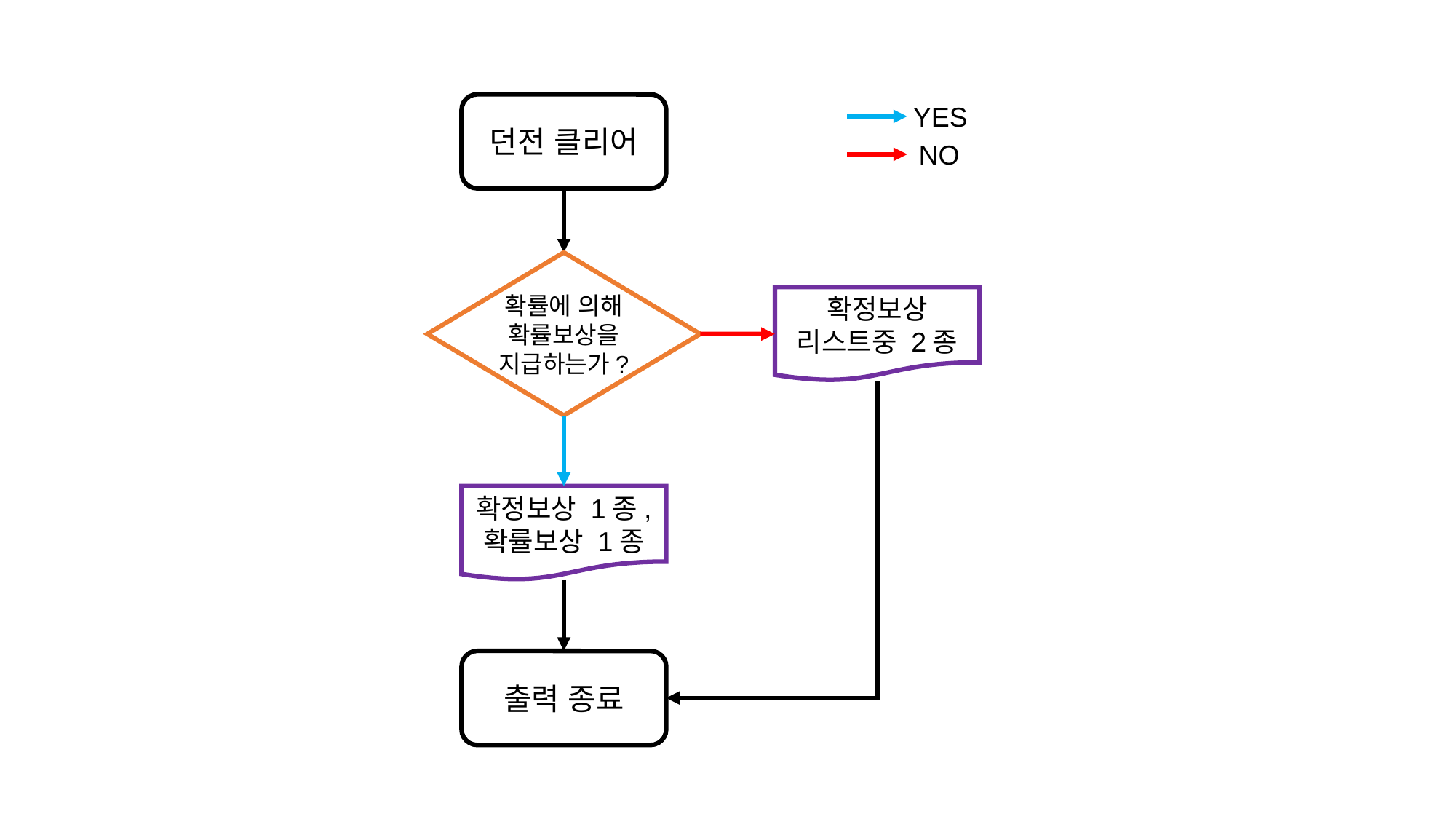

던전 클리어
YES
NO
확률에 의해 확률보상을 지급하는가?
확정보상 리스트중 2종
확정보상 1종,
확률보상 1종
출력 종료